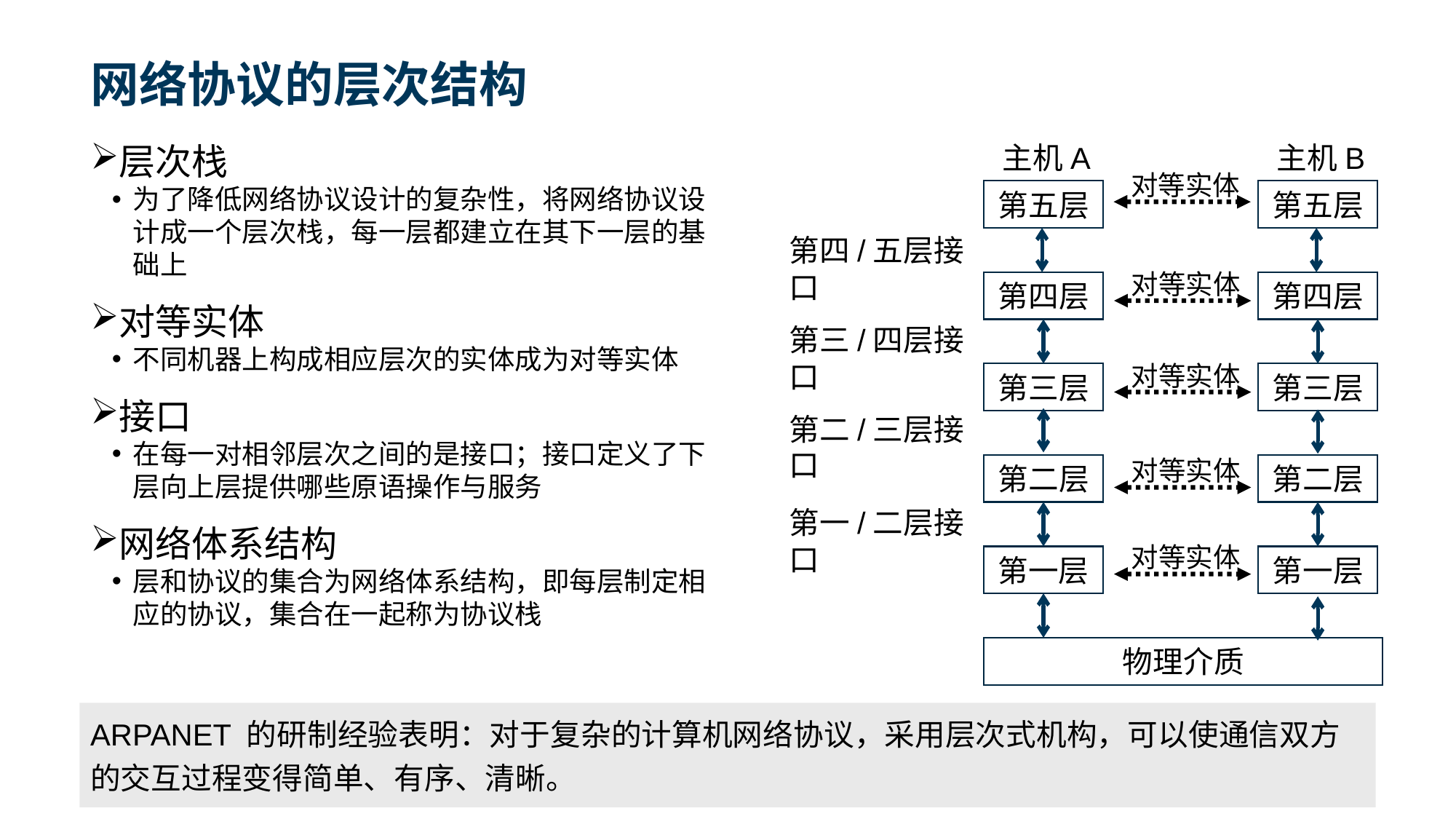

# 网络协议的层次结构
层次栈
为了降低网络协议设计的复杂性，将网络协议设计成一个层次栈，每一层都建立在其下一层的基础上
对等实体
不同机器上构成相应层次的实体成为对等实体
接口
在每一对相邻层次之间的是接口；接口定义了下层向上层提供哪些原语操作与服务
网络体系结构
层和协议的集合为网络体系结构，即每层制定相应的协议，集合在一起称为协议栈
主机A
主机B
第五层
第五层
第四层
第四层
第三层
第三层
第二层
第二层
第一层
第一层
物理介质
第四/五层接口
第三/四层接口
第二/三层接口
第一/二层接口
对等实体

对等实体

对等实体

对等实体

对等实体

ARPANET 的研制经验表明：对于复杂的计算机网络协议，采用层次式机构，可以使通信双方的交互过程变得简单、有序、清晰。